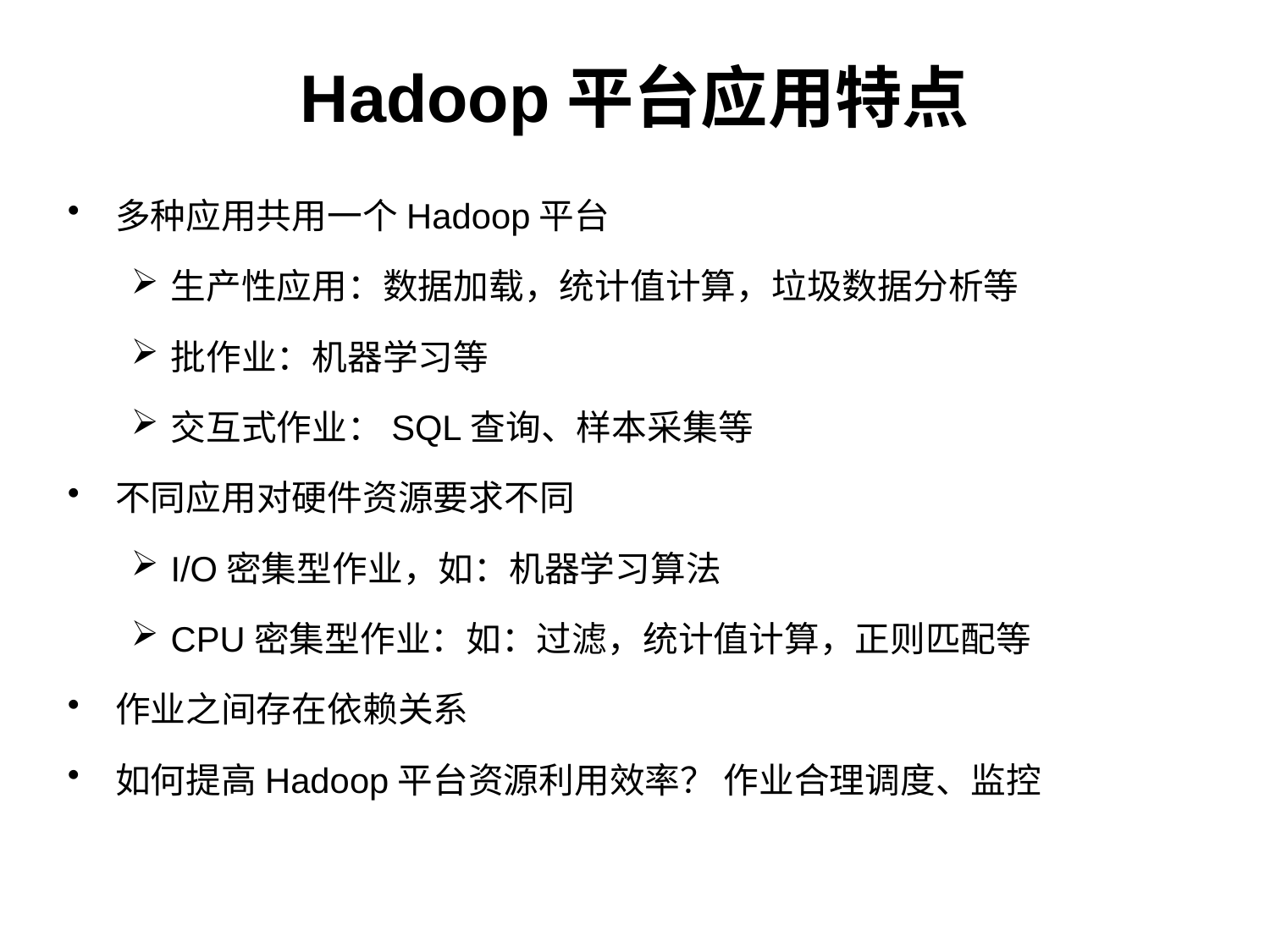

Hadoop平台应用特点
多种应用共用一个Hadoop平台
生产性应用：数据加载，统计值计算，垃圾数据分析等
批作业：机器学习等
交互式作业：SQL查询、样本采集等
不同应用对硬件资源要求不同
I/O密集型作业，如：机器学习算法
CPU密集型作业：如：过滤，统计值计算，正则匹配等
作业之间存在依赖关系
如何提高Hadoop平台资源利用效率？ 作业合理调度、监控